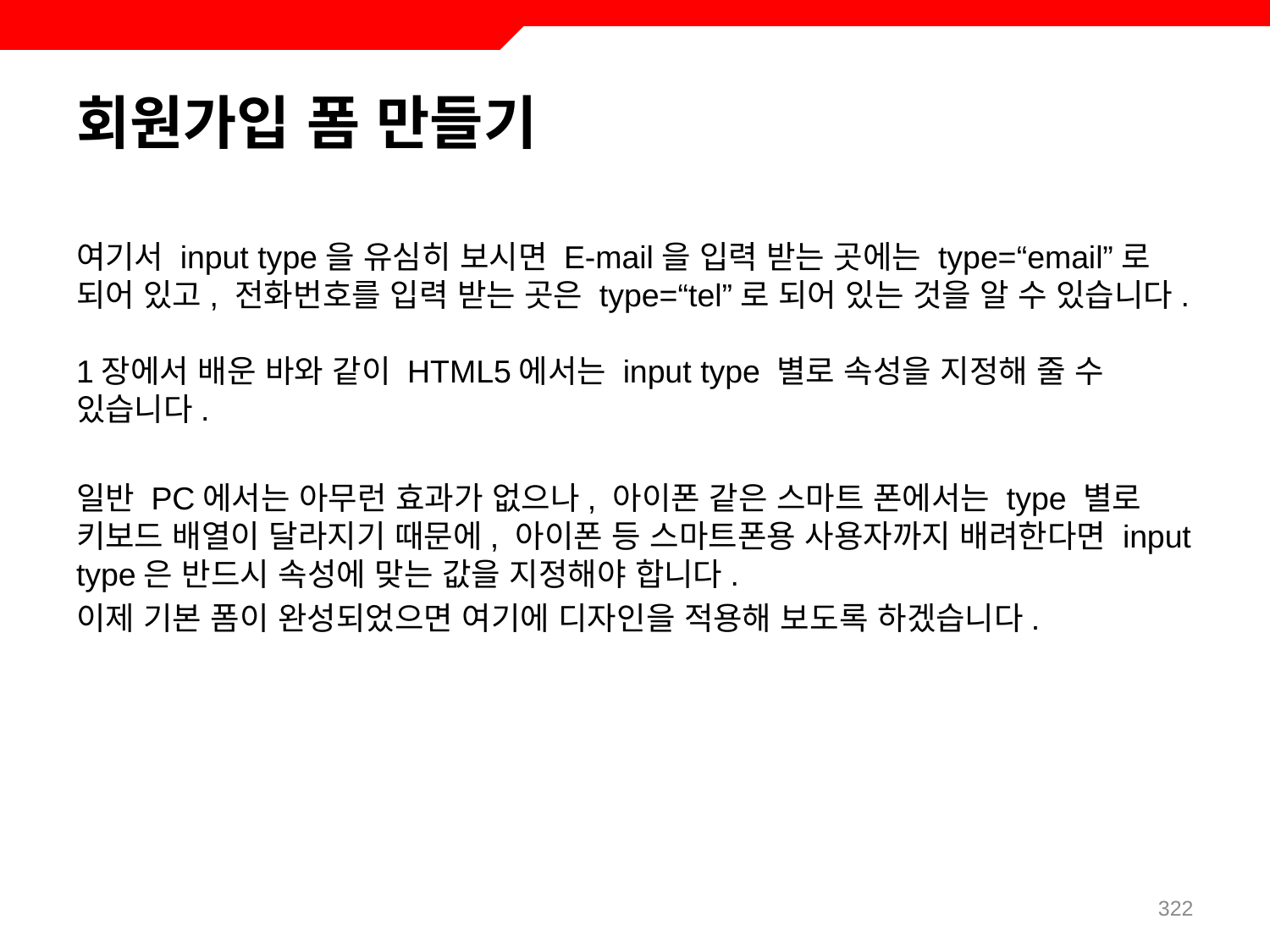

# 회원가입 폼 만들기

여기서 input type을 유심히 보시면 E-mail을 입력 받는 곳에는 type=“email”로 되어 있고, 전화번호를 입력 받는 곳은 type=“tel”로 되어 있는 것을 알 수 있습니다.
1장에서 배운 바와 같이 HTML5에서는 input type 별로 속성을 지정해 줄 수 있습니다.

일반 PC에서는 아무런 효과가 없으나, 아이폰 같은 스마트 폰에서는 type 별로 키보드 배열이 달라지기 때문에, 아이폰 등 스마트폰용 사용자까지 배려한다면 input type은 반드시 속성에 맞는 값을 지정해야 합니다.
이제 기본 폼이 완성되었으면 여기에 디자인을 적용해 보도록 하겠습니다.
322